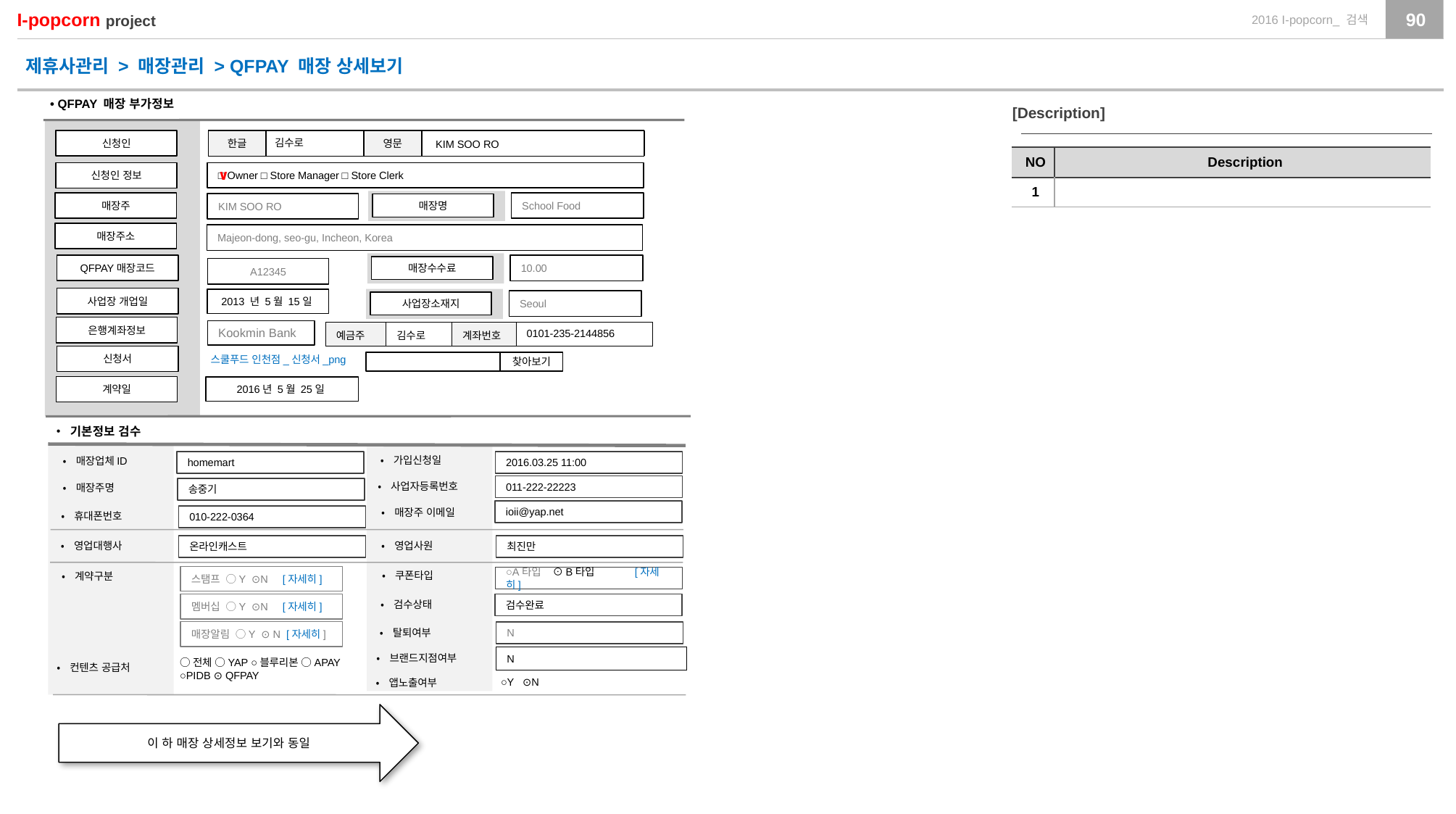

제휴사관리 > 매장관리 > QFPAY 매장 상세보기
• QFPAY 매장 부가정보
[Description]

신청인
한글
영문
김수로
KIM SOO RO
| NO | Description |
| --- | --- |
| 1 |  |
∨
신청인 정보
□ Owner □ Store Manager □ Store Clerk

매장주
School Food
KIM SOO RO
매장명
매장주소
Majeon-dong, seo-gu, Incheon, Korea

10.00
매장수수료
QFPAY매장코드
A12345
사업장 개업일

Seoul
사업장소재지
2013 년 5월 15일
은행계좌정보
Kookmin Bank
| 예금주 | 김수로 | 계좌번호 | 0101-235-2144856 |
| --- | --- | --- | --- |
신청서
스쿨푸드 인천점_신청서_png
찾아보기

계약일
2016년 5월 25일
• 기본정보 검수

•가입신청일
•매장업체ID
homemart
2016.03.25 11:00
•사업자등록번호
•매장주명
011-222-22223
송중기
ioii@yap.net
•매장주 이메일
•휴대폰번호
010-222-0364
•영업대행사
•영업사원
최진만
온라인캐스트
•쿠폰타입
•계약구분
스탬프  ○Y  ⊙N     [자세히]
멤버십  ○Y  ⊙N     [자세히]
매장알림  ○Y  ⊙ N  [자세히]
○A타입    ⊙B타입             [자세히]
•검수상태
검수완료
•탈퇴여부
N
•브랜드지점여부
N
○전체 ○YAP ○블루리본 ○APAY ○PIDB ⊙ QFPAY
•컨텐츠 공급처
○Y   ⊙N
•앱노출여부
이 하 매장 상세정보 보기와 동일